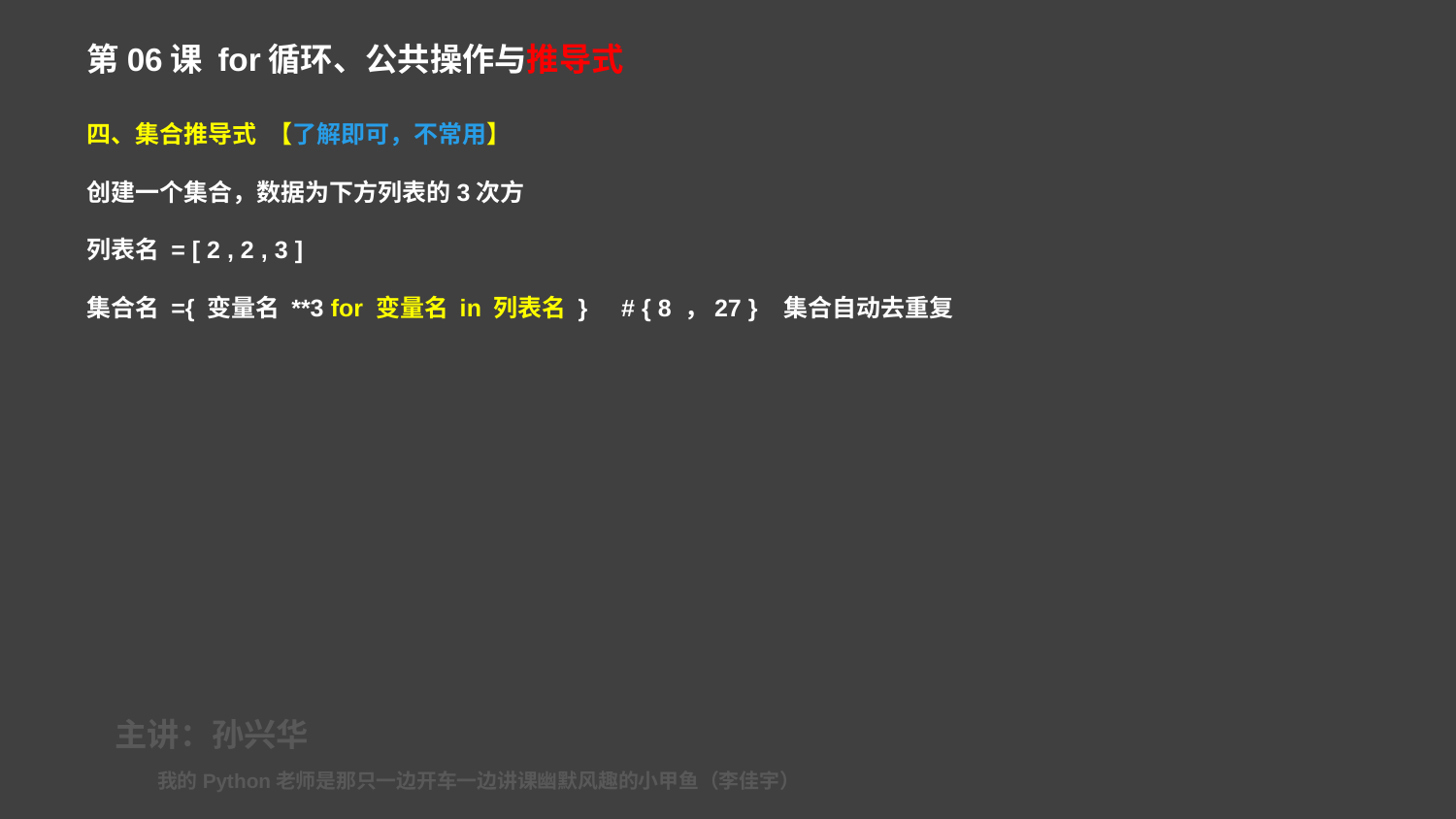

第06课 for循环、公共操作与推导式
四、集合推导式  【了解即可，不常用】

创建一个集合，数据为下方列表的3次方

列表名 = [ 2 , 2 , 3 ]

集合名 ={ 变量名 **3 for 变量名 in 列表名 }     # { 8 ，27 }   集合自动去重复